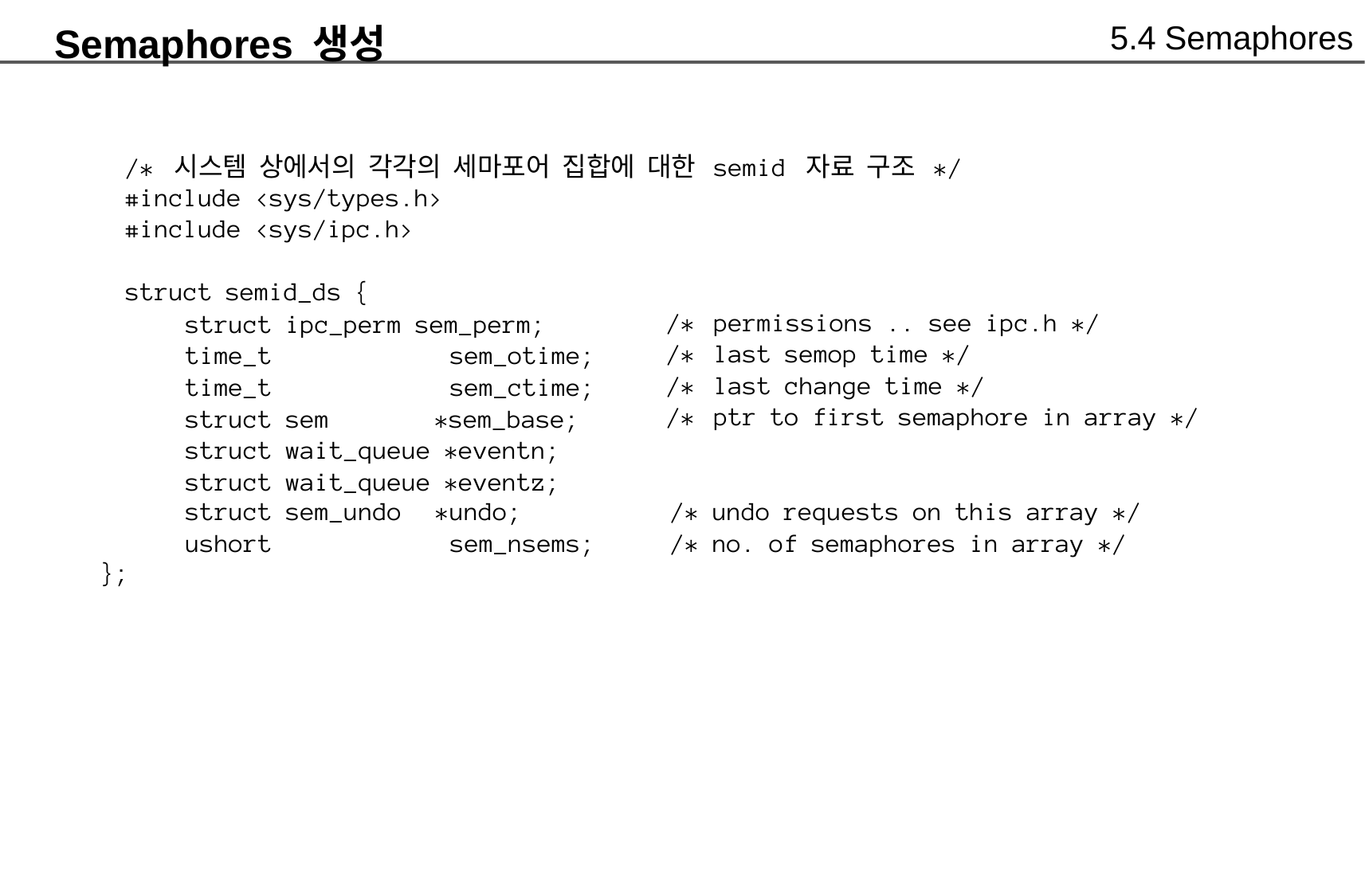

5.4 Semaphores
Semaphores 생성

	/*  시스템  상에서의  각각의  세마포어  집합에  대한  semid  자료  구조  */
	#include  <sys/types.h>
	#include  <sys/ipc.h>

	struct  semid_ds  {

/*
/*
/*
/*
permissions  ..  see  ipc.h  */
last  semop  time  */
last  change  time  */
ptr  to  first  semaphore  in  array  */
struct  ipc_perm  sem_perm;
time_t                           sem_otime;
time_t                           sem_ctime;
struct  sem                *sem_base;
struct  wait_queue  *eventn;
struct  wait_queue  *eventz;
struct  sem_undo     *undo;
ushort                           sem_nsems;
/*  undo  requests  on  this  array  */
/*  no.  of  semaphores  in  array  */
};